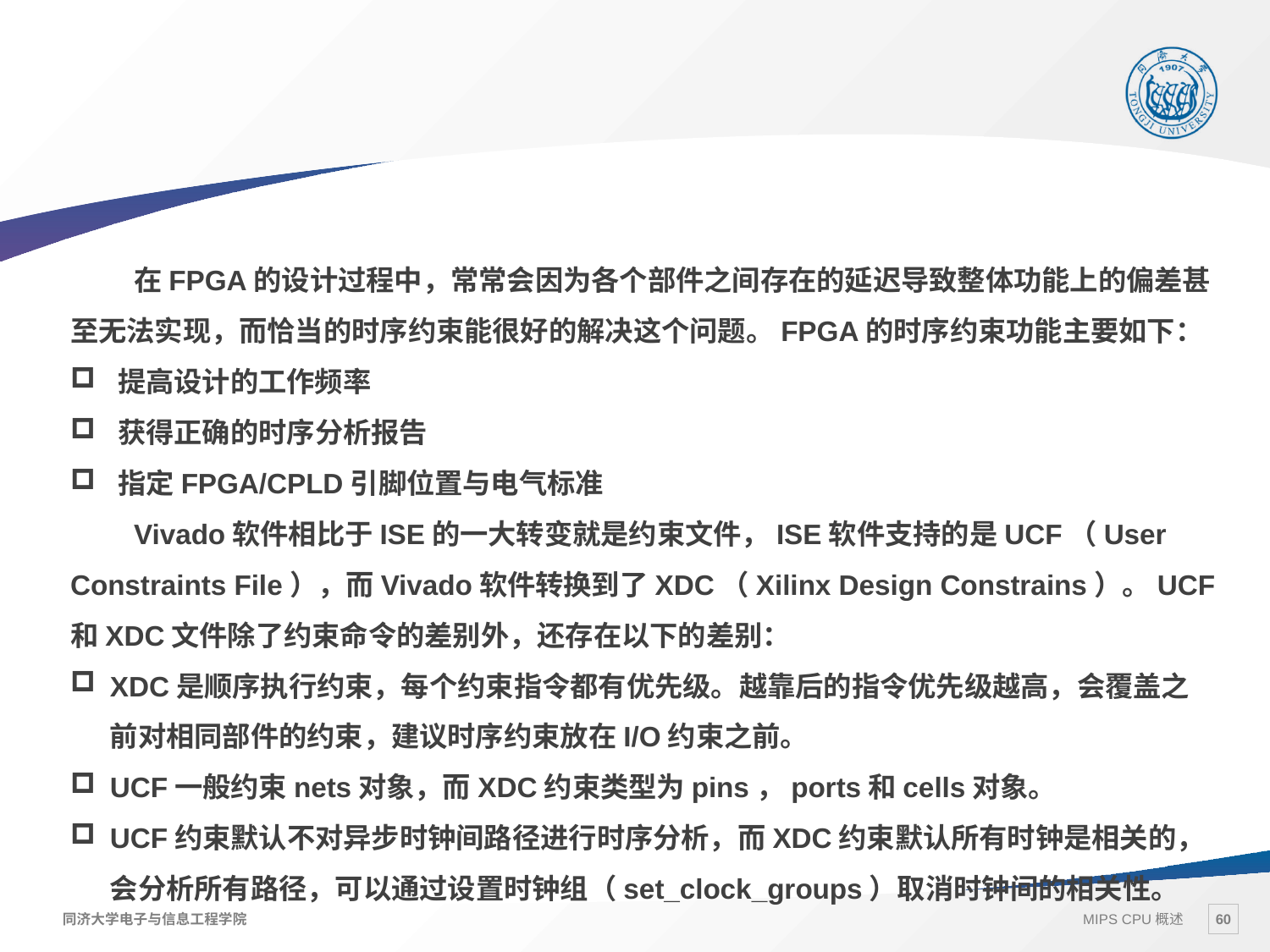

#

在FPGA的设计过程中，常常会因为各个部件之间存在的延迟导致整体功能上的偏差甚至无法实现，而恰当的时序约束能很好的解决这个问题。FPGA的时序约束功能主要如下：
提高设计的工作频率
获得正确的时序分析报告
指定FPGA/CPLD引脚位置与电气标准
Vivado软件相比于ISE的一大转变就是约束文件，ISE软件支持的是UCF（User Constraints File），而Vivado软件转换到了XDC（Xilinx Design Constrains）。UCF和XDC文件除了约束命令的差别外，还存在以下的差别：
XDC是顺序执行约束，每个约束指令都有优先级。越靠后的指令优先级越高，会覆盖之前对相同部件的约束，建议时序约束放在I/O约束之前。
UCF一般约束nets对象，而XDC约束类型为pins，ports和cells对象。
UCF约束默认不对异步时钟间路径进行时序分析，而XDC约束默认所有时钟是相关的，会分析所有路径，可以通过设置时钟组（set_clock_groups）取消时钟间的相关性。